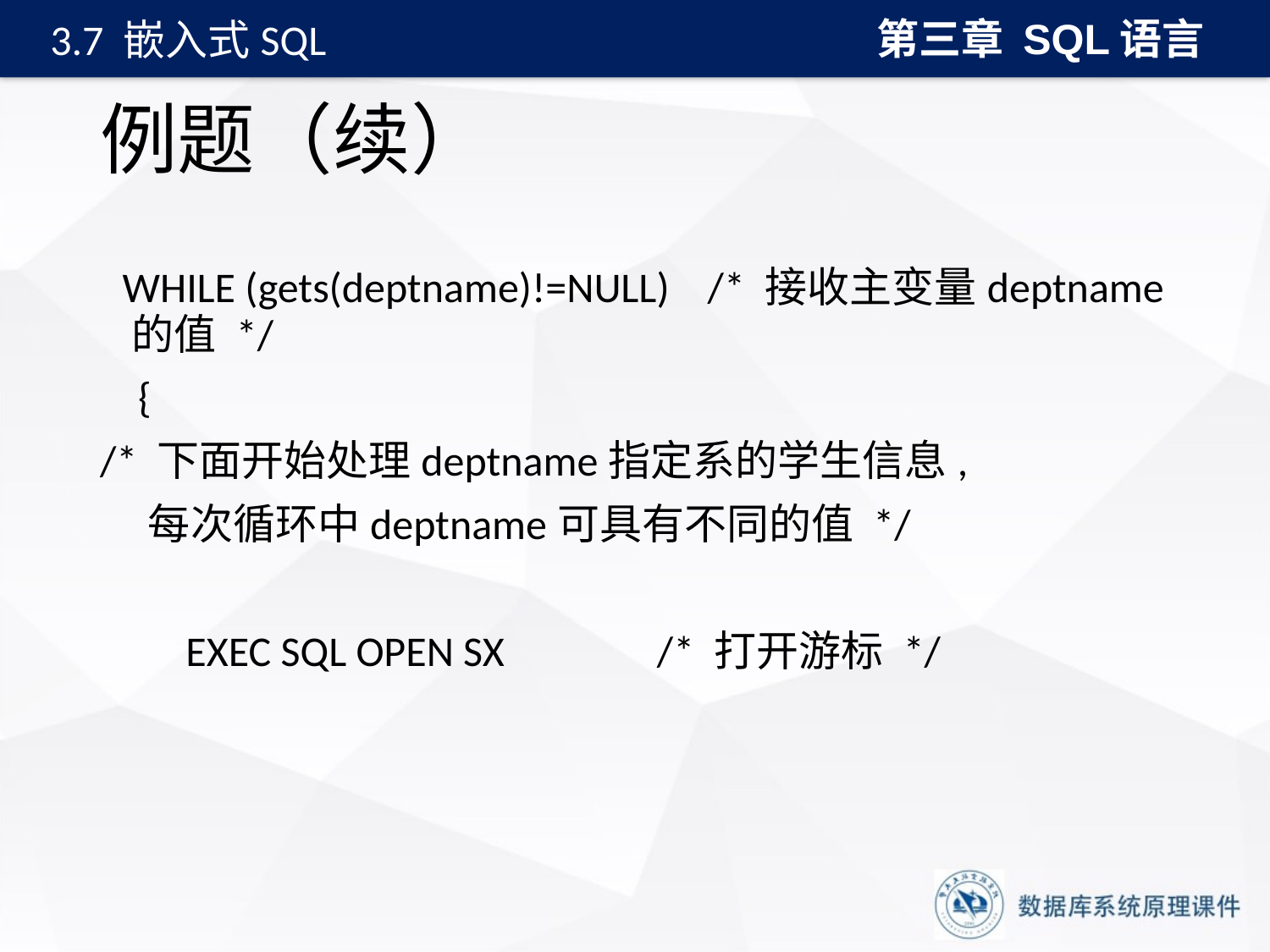

第三章 SQL语言
3.7 嵌入式SQL
# 例题（续）
  WHILE (gets(deptname)!=NULL)    /* 接收主变量deptname的值 */
    {
/* 下面开始处理deptname指定系的学生信息,
    每次循环中deptname可具有不同的值 */

         EXEC SQL OPEN SX                /* 打开游标 */